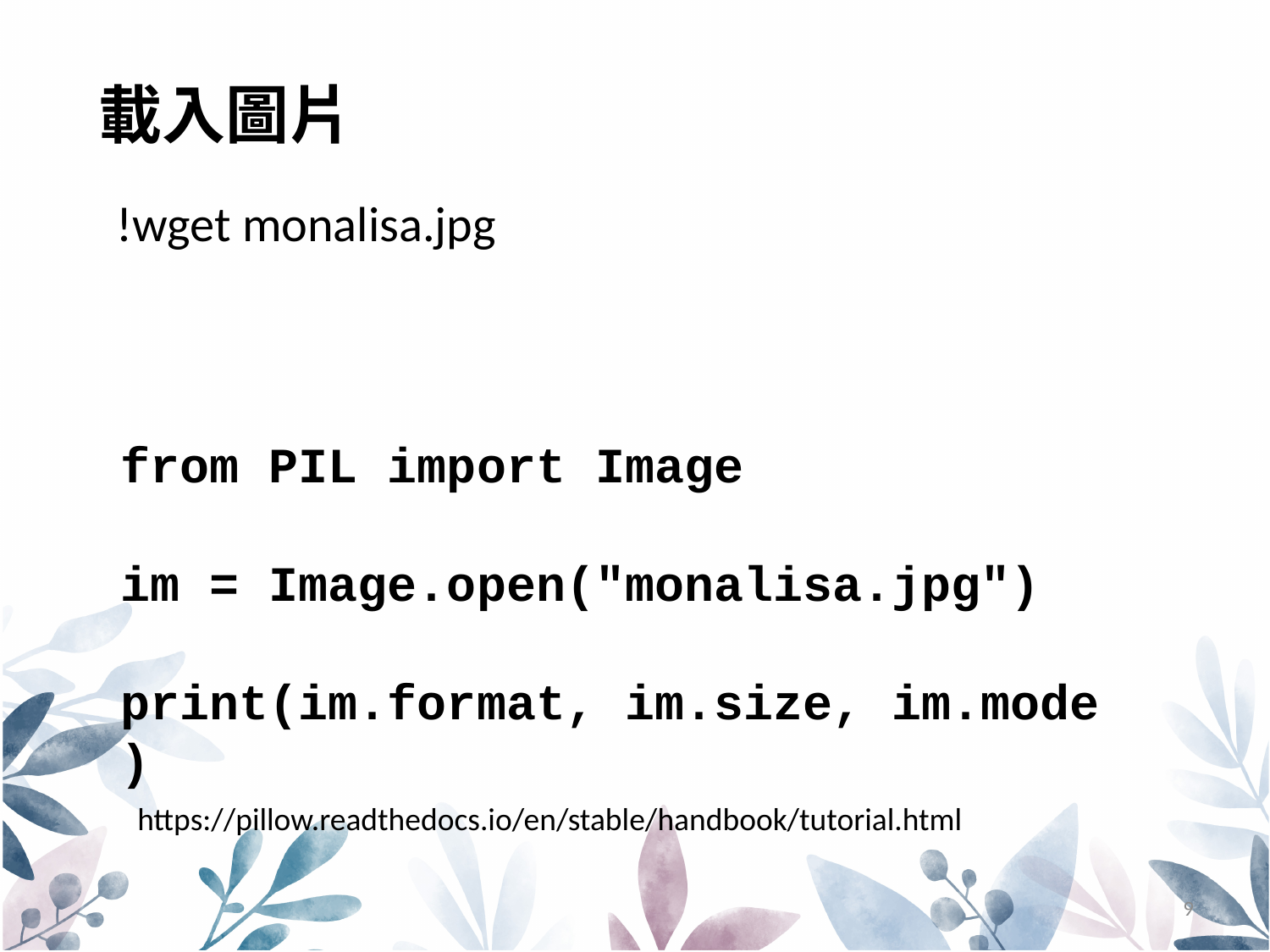

載入圖片
!wget monalisa.jpg
from PIL import Image

im = Image.open("monalisa.jpg")

print(im.format, im.size, im.mode)
https://pillow.readthedocs.io/en/stable/handbook/tutorial.html
9